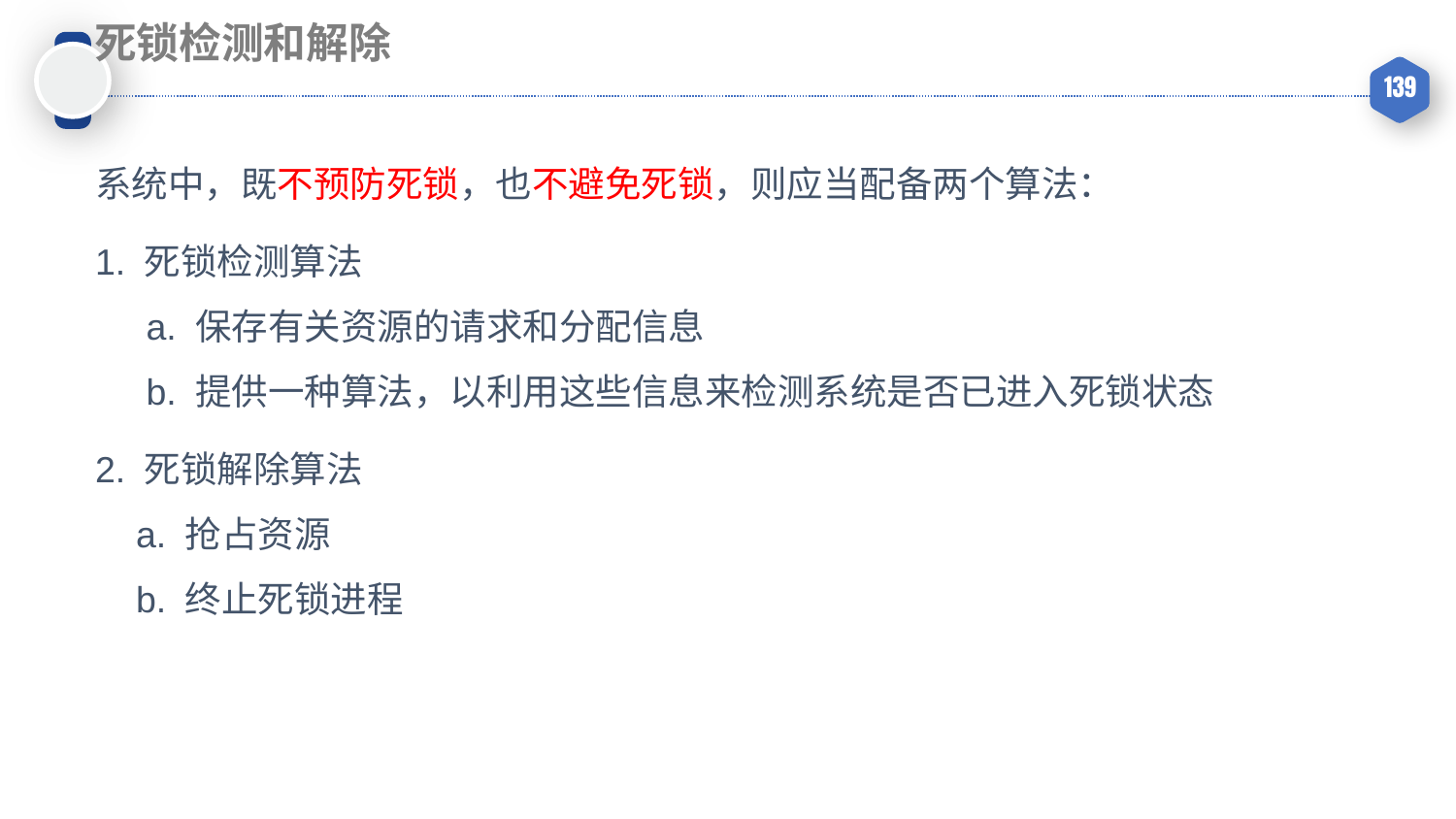

死锁检测和解除
系统中，既不预防死锁，也不避免死锁，则应当配备两个算法：
1. 死锁检测算法
     a. 保存有关资源的请求和分配信息
     b. 提供一种算法，以利用这些信息来检测系统是否已进入死锁状态
2. 死锁解除算法
    a. 抢占资源
    b. 终止死锁进程